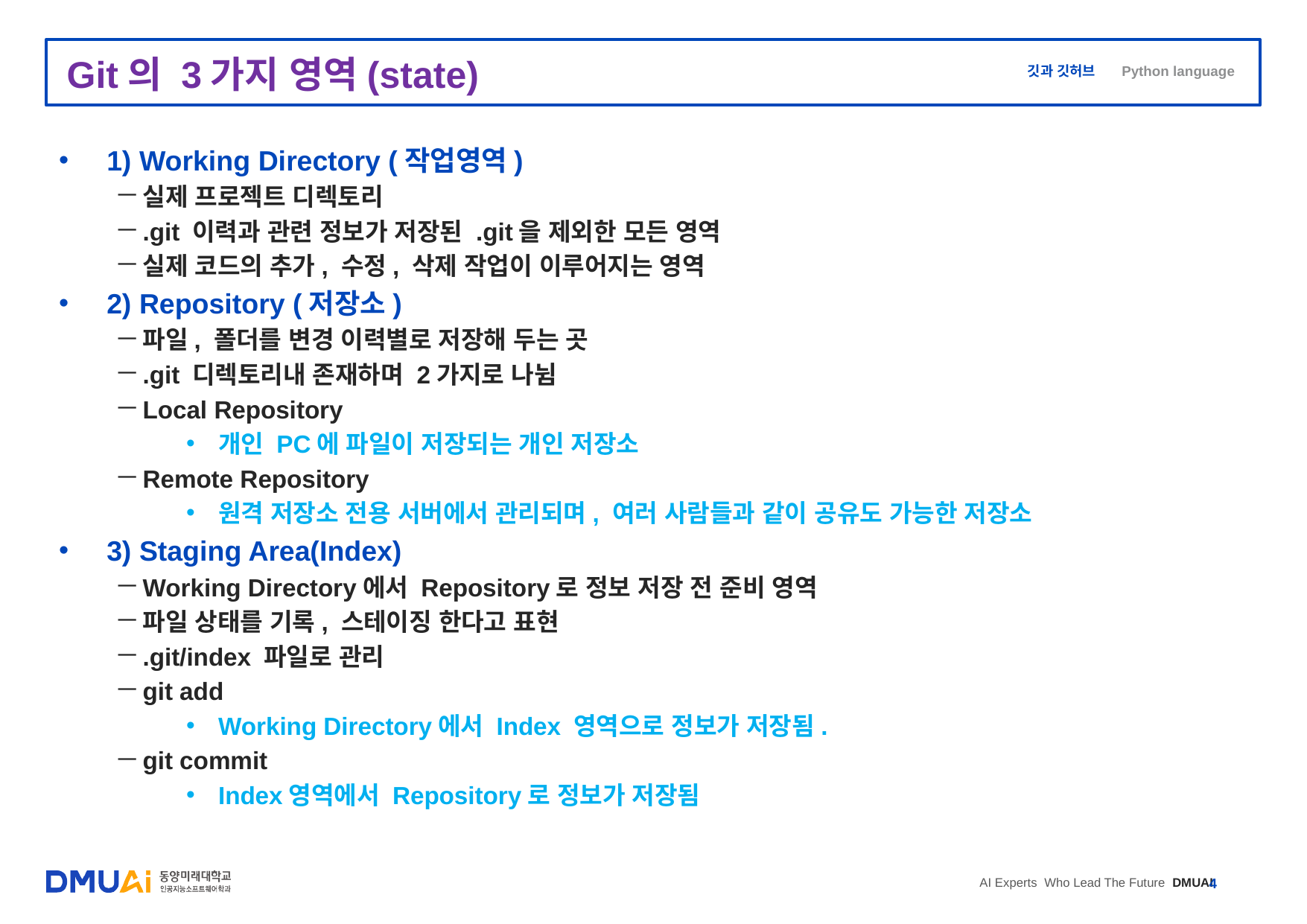

# Git의 3가지 영역(state)
1) Working Directory (작업영역)
실제 프로젝트 디렉토리
.git 이력과 관련 정보가 저장된 .git을 제외한 모든 영역
실제 코드의 추가, 수정, 삭제 작업이 이루어지는 영역
2) Repository (저장소)
파일, 폴더를 변경 이력별로 저장해 두는 곳
.git 디렉토리내 존재하며 2가지로 나뉨
Local Repository
개인 PC에 파일이 저장되는 개인 저장소
Remote Repository
원격 저장소 전용 서버에서 관리되며, 여러 사람들과 같이 공유도 가능한 저장소
3) Staging Area(Index)
Working Directory에서 Repository로 정보 저장 전 준비 영역
파일 상태를 기록, 스테이징 한다고 표현
.git/index 파일로 관리
git add
Working Directory에서 Index 영역으로 정보가 저장됨.
git commit
Index영역에서 Repository로 정보가 저장됨